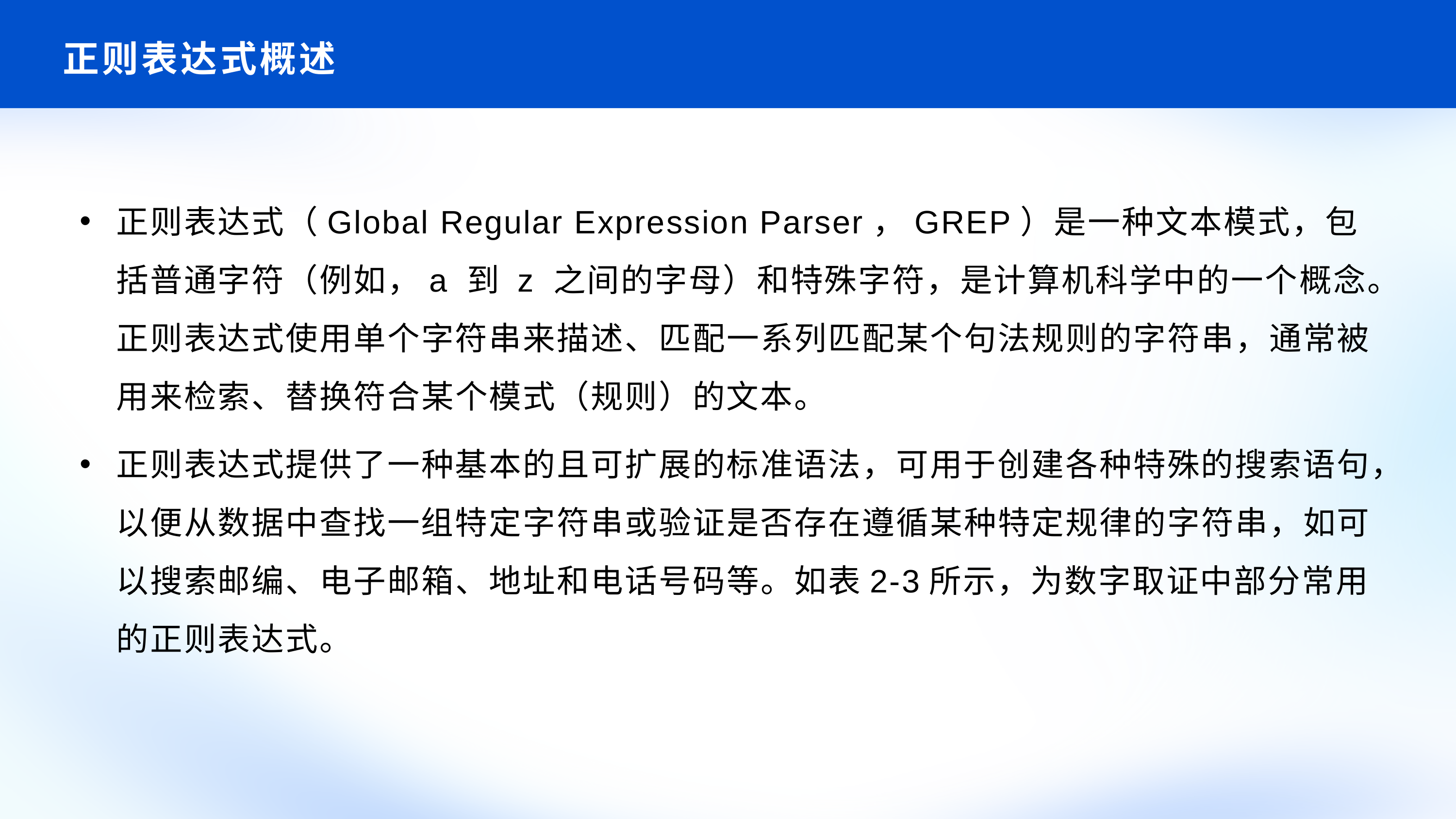

# 正则表达式概述
正则表达式（Global Regular Expression Parser，GREP）是一种文本模式，包括普通字符（例如，a 到 z 之间的字母）和特殊字符，是计算机科学中的一个概念。正则表达式使用单个字符串来描述、匹配一系列匹配某个句法规则的字符串，通常被用来检索、替换符合某个模式（规则）的文本。
正则表达式提供了一种基本的且可扩展的标准语法，可用于创建各种特殊的搜索语句，以便从数据中查找一组特定字符串或验证是否存在遵循某种特定规律的字符串，如可以搜索邮编、电子邮箱、地址和电话号码等。如表2-3所示，为数字取证中部分常用的正则表达式。